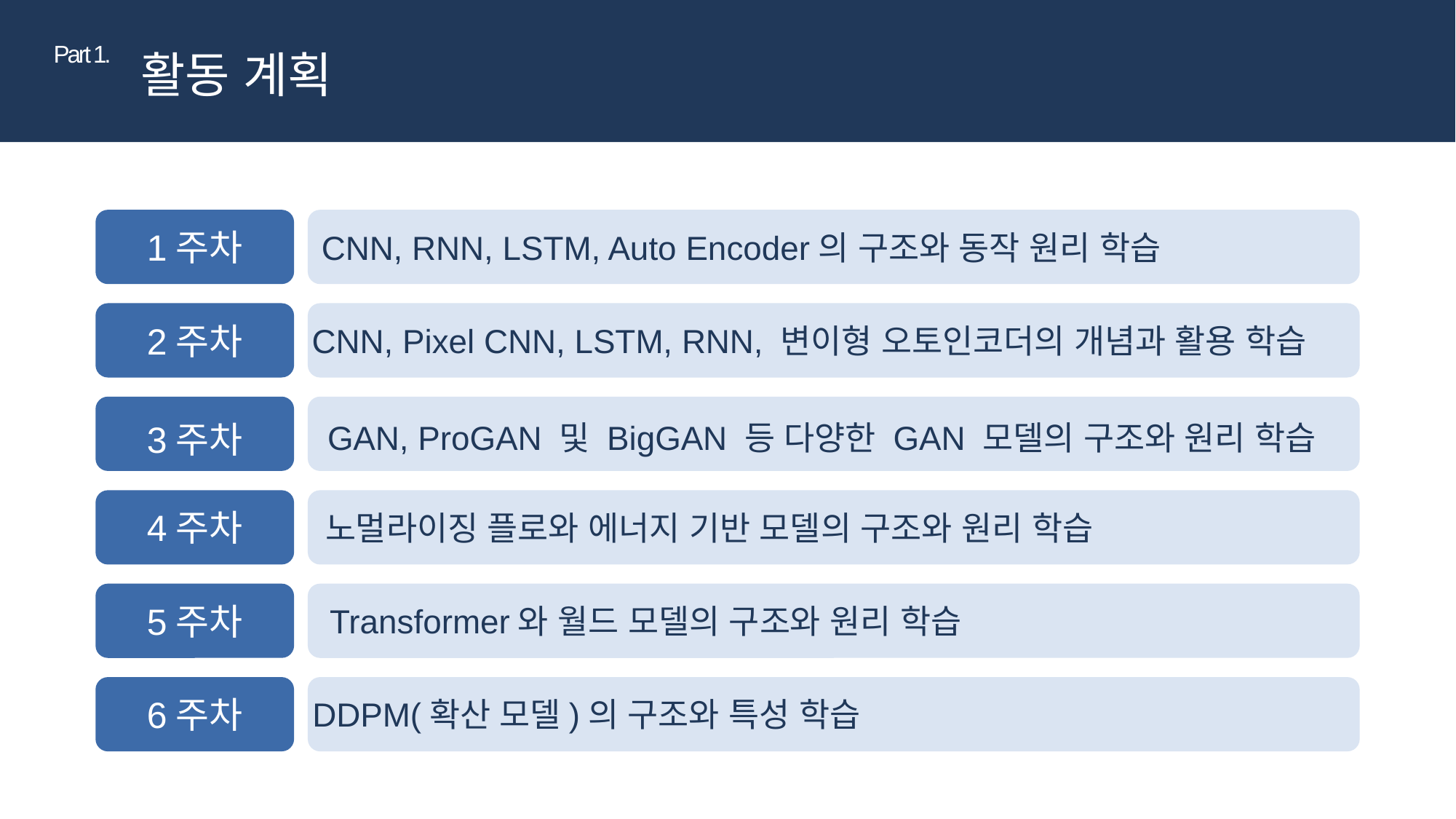

Part 1.
활동 계획

1주차

CNN, RNN, LSTM, Auto Encoder의 구조와 동작 원리 학습

2주차

CNN, Pixel CNN, LSTM, RNN, 변이형 오토인코더의 개념과 활용 학습

3주차

GAN, ProGAN 및 BigGAN 등 다양한 GAN 모델의 구조와 원리 학습

4주차

노멀라이징 플로와 에너지 기반 모델의 구조와 원리 학습

5주차

Transformer와 월드 모델의 구조와 원리 학습

6주차

DDPM(확산 모델)의 구조와 특성 학습